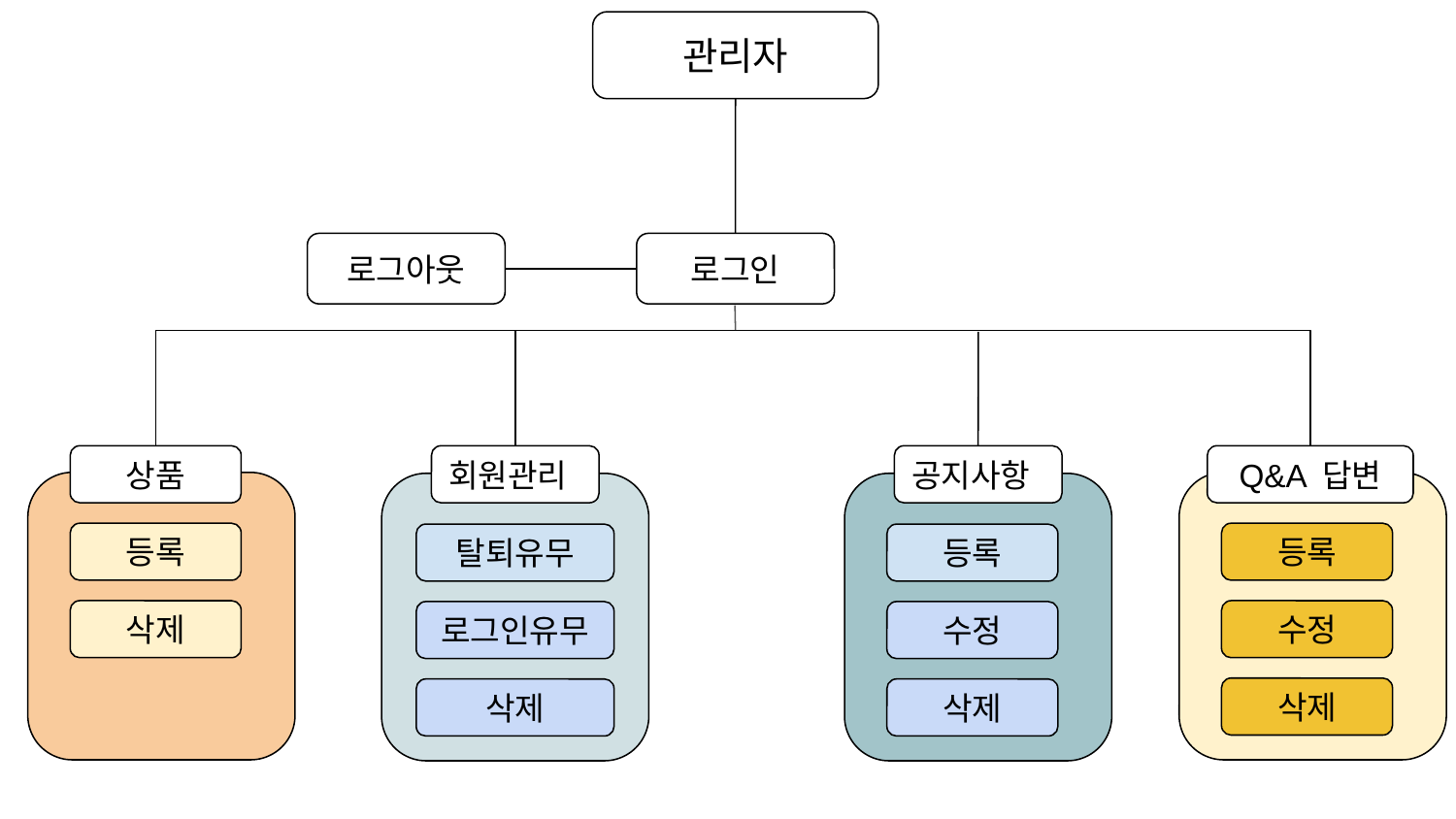

관리자
로그아웃
로그인
회원관리
공지사항
Q&A 답변
상품

등록
등록
탈퇴유무
등록
삭제
수정
로그인유무
수정
삭제
삭제
삭제